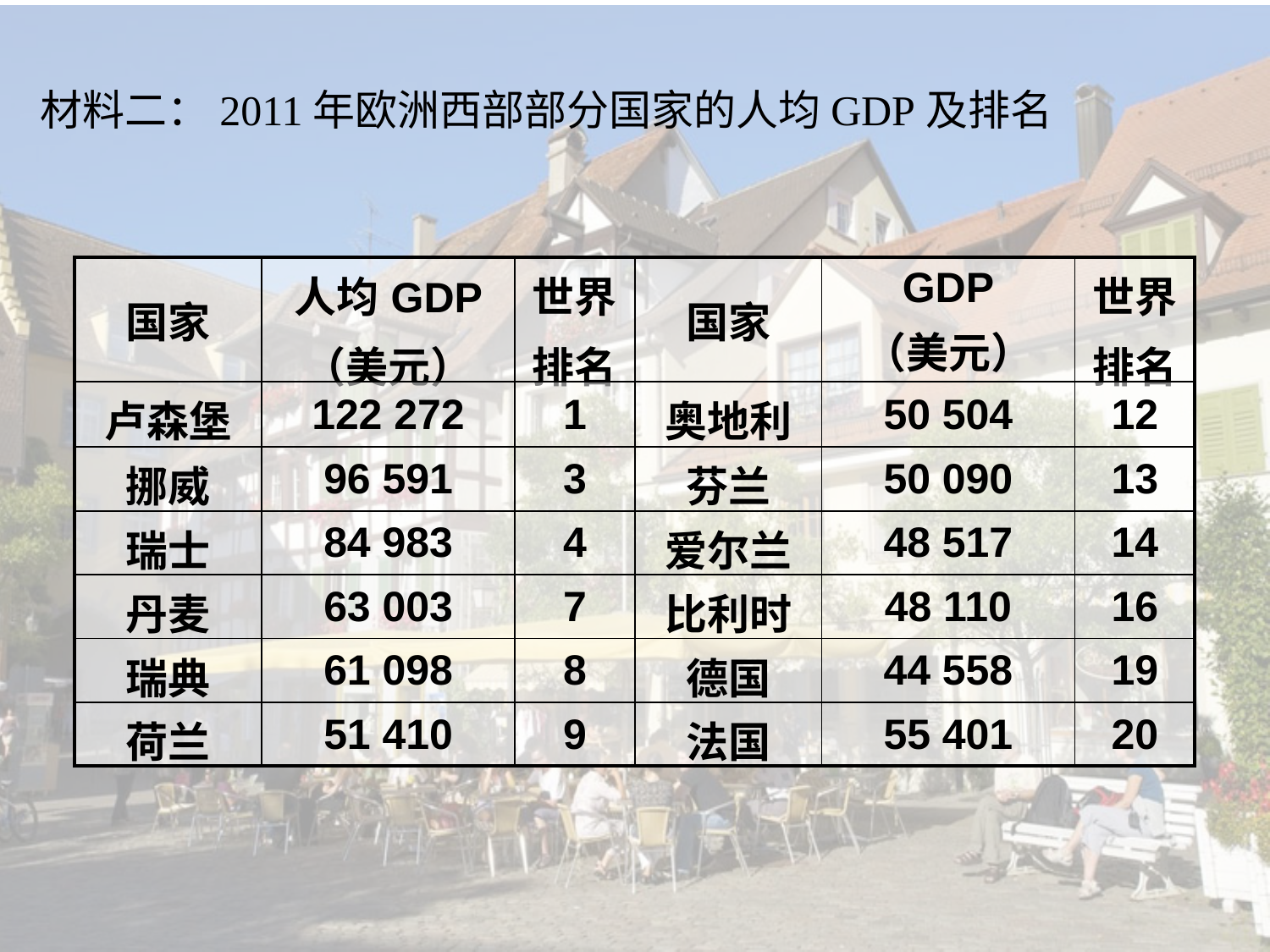

材料二：2011年欧洲西部部分国家的人均GDP及排名
| 国家 | 人均GDP （美元） | 世界 排名 | 国家 | GDP （美元） | 世界 排名 |
| --- | --- | --- | --- | --- | --- |
| 卢森堡 | 122 272 | 1 | 奥地利 | 50 504 | 12 |
| 挪威 | 96 591 | 3 | 芬兰 | 50 090 | 13 |
| 瑞士 | 84 983 | 4 | 爱尔兰 | 48 517 | 14 |
| 丹麦 | 63 003 | 7 | 比利时 | 48 110 | 16 |
| 瑞典 | 61 098 | 8 | 德国 | 44 558 | 19 |
| 荷兰 | 51 410 | 9 | 法国 | 55 401 | 20 |